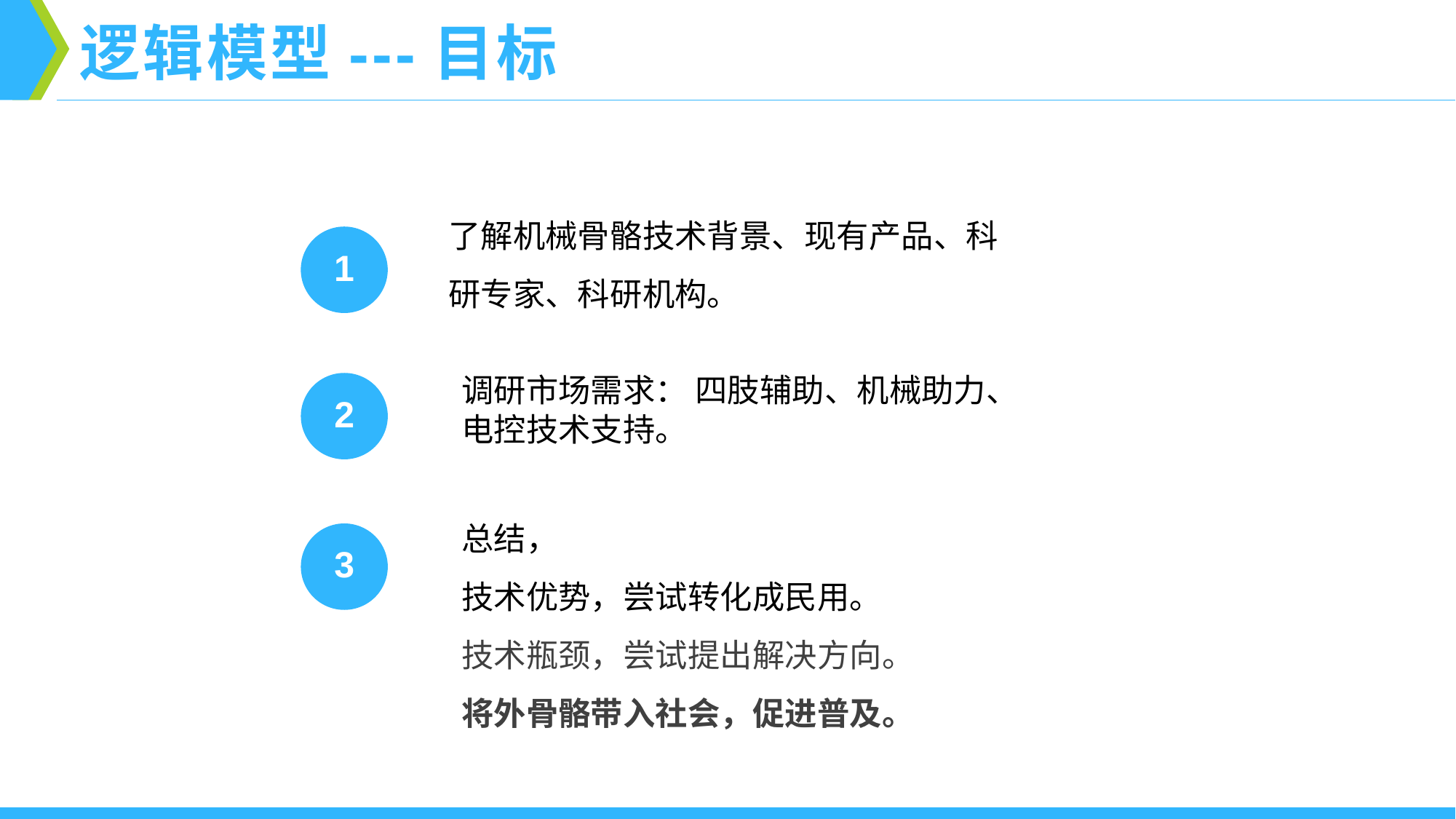

逻辑模型---目标
了解机械骨骼技术背景、现有产品、科研专家、科研机构。
1
调研市场需求： 四肢辅助、机械助力、电控技术支持。
2
总结，
技术优势，尝试转化成民用。
技术瓶颈，尝试提出解决方向。
将外骨骼带入社会，促进普及。
3